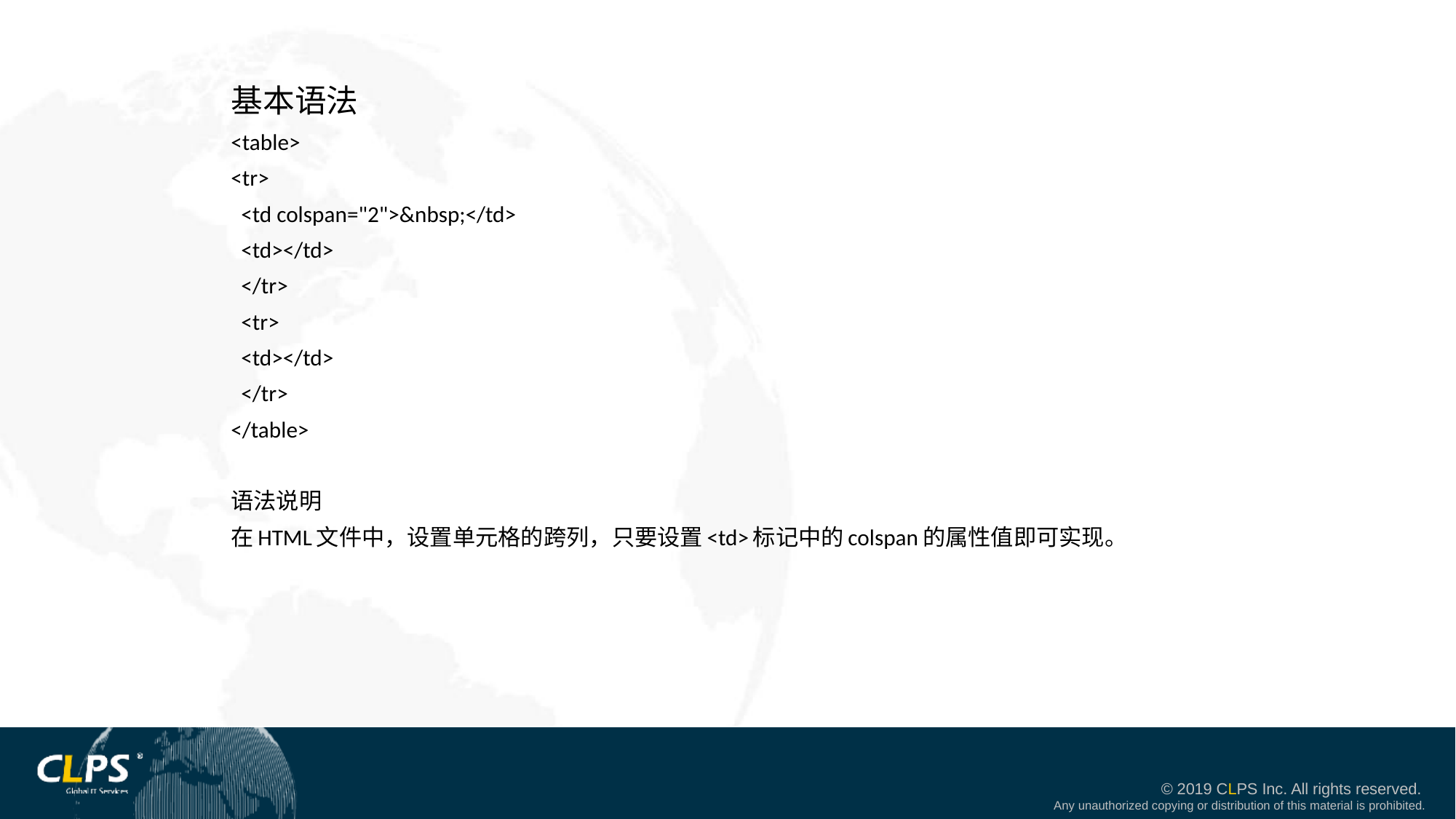

基本语法
<table>
<tr>
  <td colspan="2">&nbsp;</td>
  <td></td>
  </tr>
  <tr>
  <td></td>
  </tr>
</table>

语法说明
在HTML文件中，设置单元格的跨列，只要设置<td>标记中的colspan的属性值即可实现。